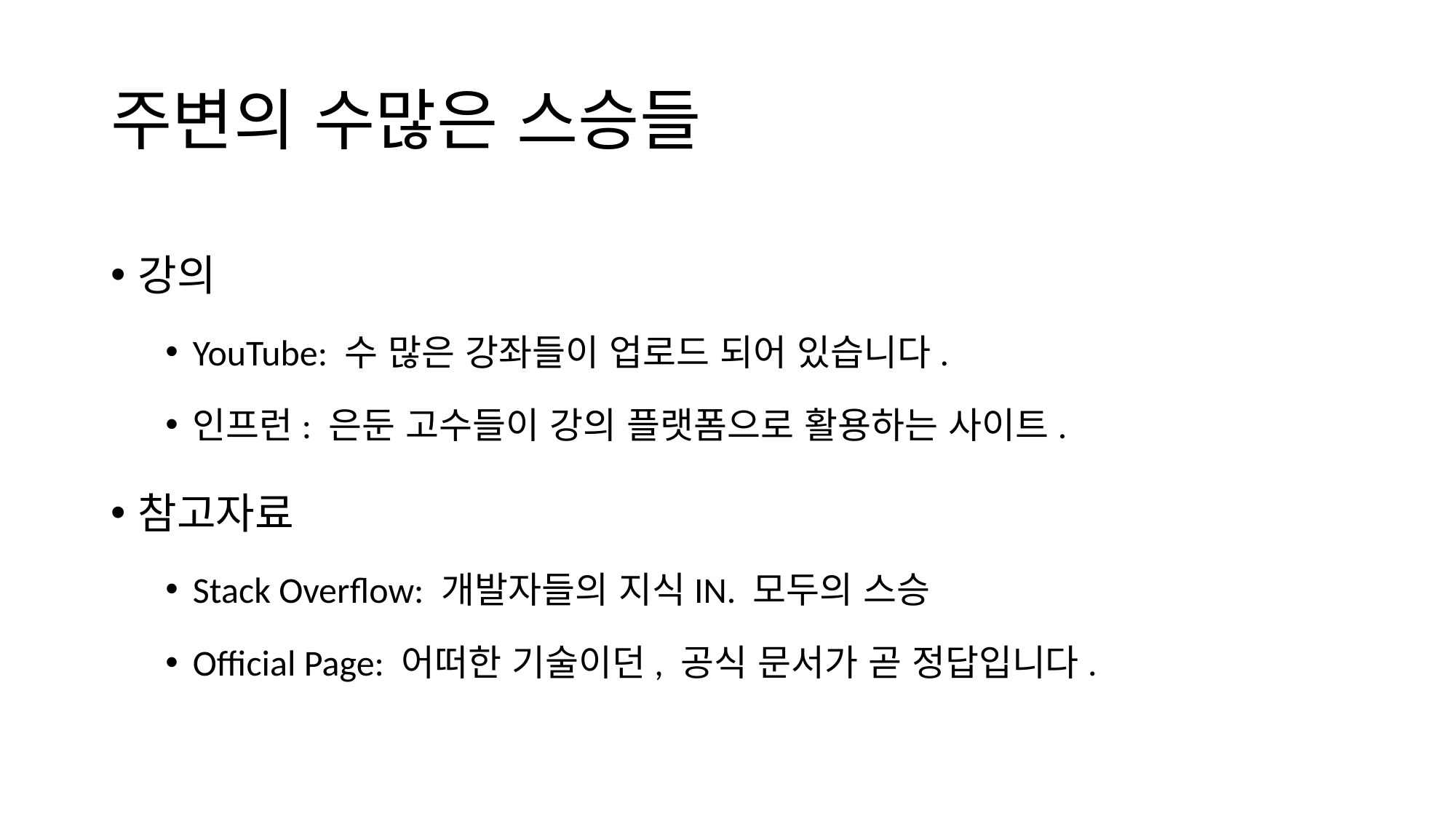

# 주변의 수많은 스승들
강의
YouTube: 수 많은 강좌들이 업로드 되어 있습니다.
인프런: 은둔 고수들이 강의 플랫폼으로 활용하는 사이트.
참고자료
Stack Overflow: 개발자들의 지식IN. 모두의 스승
Official Page: 어떠한 기술이던, 공식 문서가 곧 정답입니다.